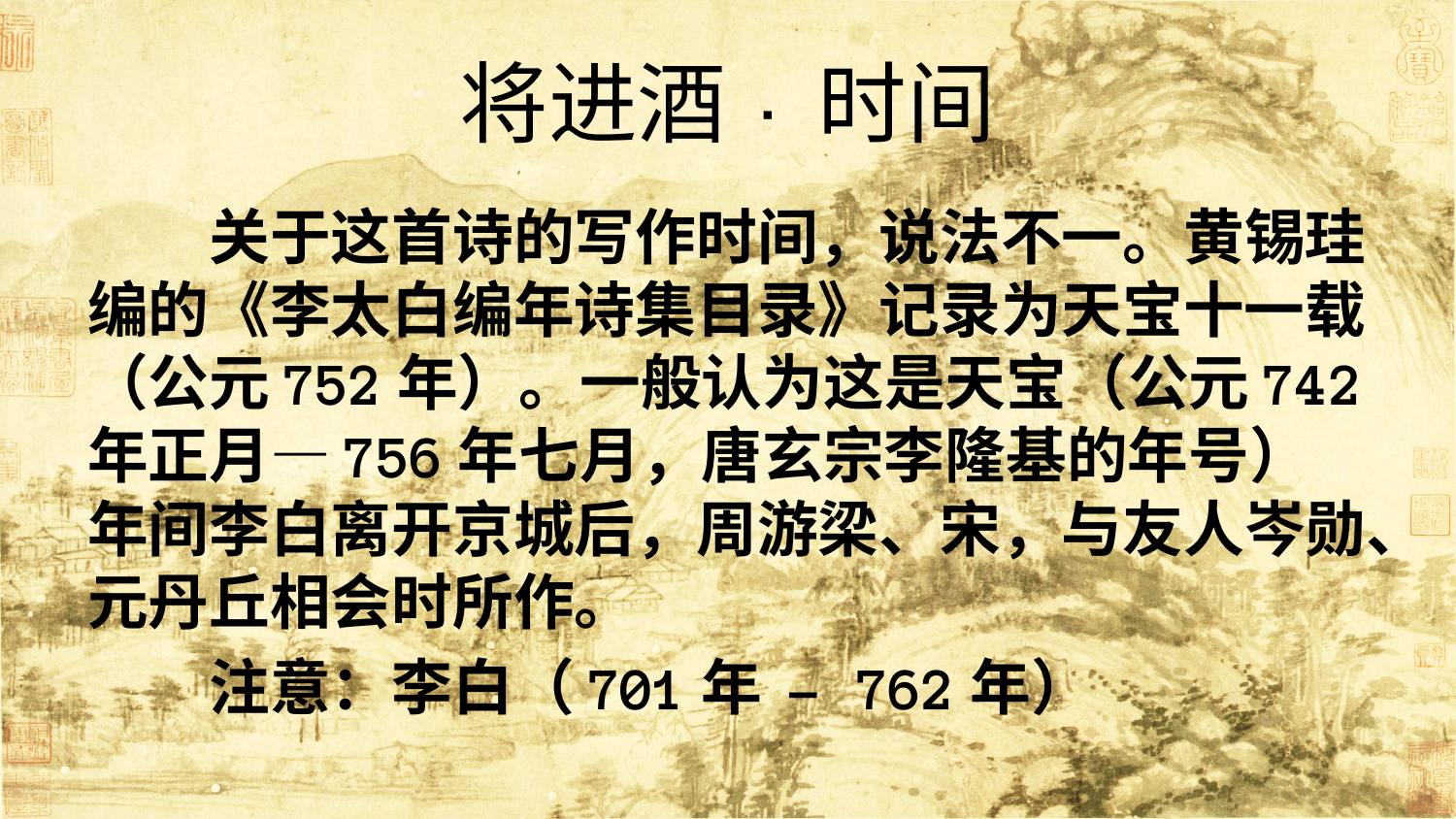

# 将进酒·时间
　　关于这首诗的写作时间，说法不一。黄锡珪编的《李太白编年诗集目录》记录为天宝十一载（公元752年）。一般认为这是天宝（公元742年正月—756年七月，唐玄宗李隆基的年号）年间李白离开京城后，周游梁、宋，与友人岑勋、元丹丘相会时所作。
　　注意：李白（701年 - 762年）